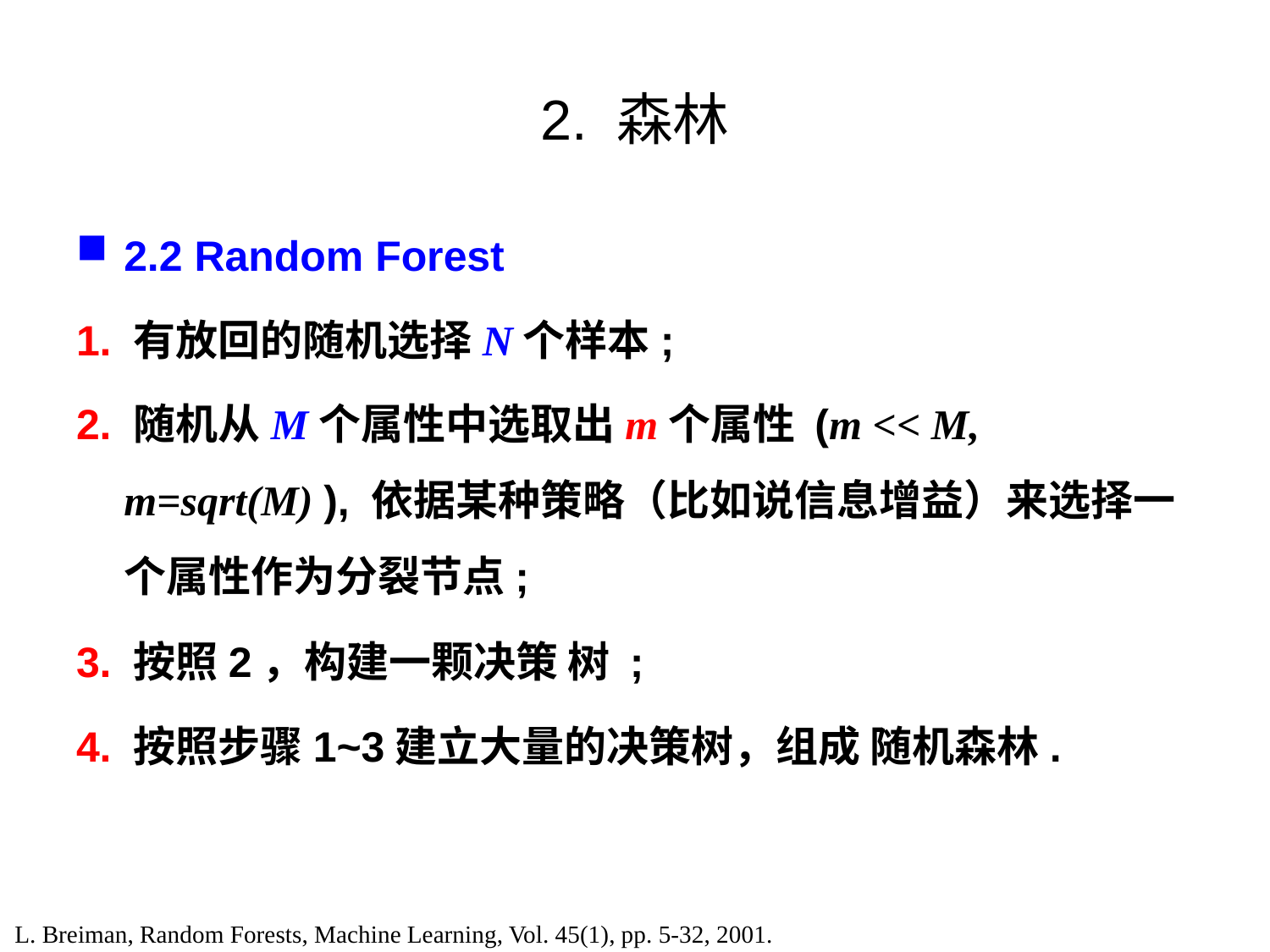

# 2. 森林
2.2 Random Forest
1. 有放回的随机选择N个样本;
2. 随机从M个属性中选取出m个属性 (m << M, m=sqrt(M) ), 依据某种策略（比如说信息增益）来选择一个属性作为分裂节点;
3. 按照2，构建一颗决策 树 ;
4. 按照步骤1~3建立大量的决策树，组成 随机森林.

L. Breiman, Random Forests, Machine Learning, Vol. 45(1), pp. 5-32, 2001.